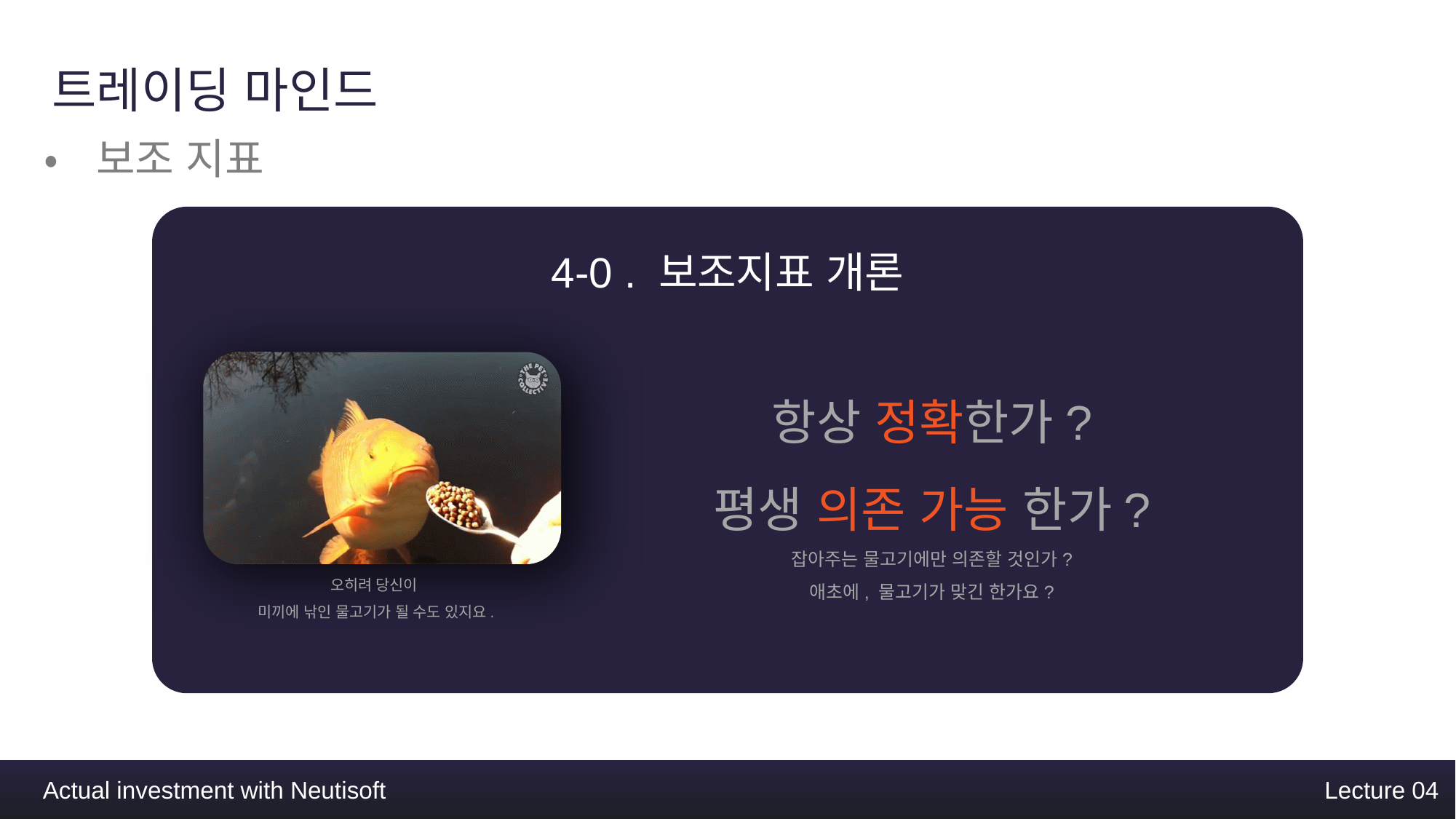

트레이딩 마인드
•보조 지표

4-0 . 보조지표 개론

항상 정확한가?
평생 의존 가능 한가?
잡아주는 물고기에만 의존할 것인가?
애초에, 물고기가 맞긴 한가요?
오히려 당신이
미끼에 낚인 물고기가 될 수도 있지요.

Actual investment with Neutisoft
Lecture 04